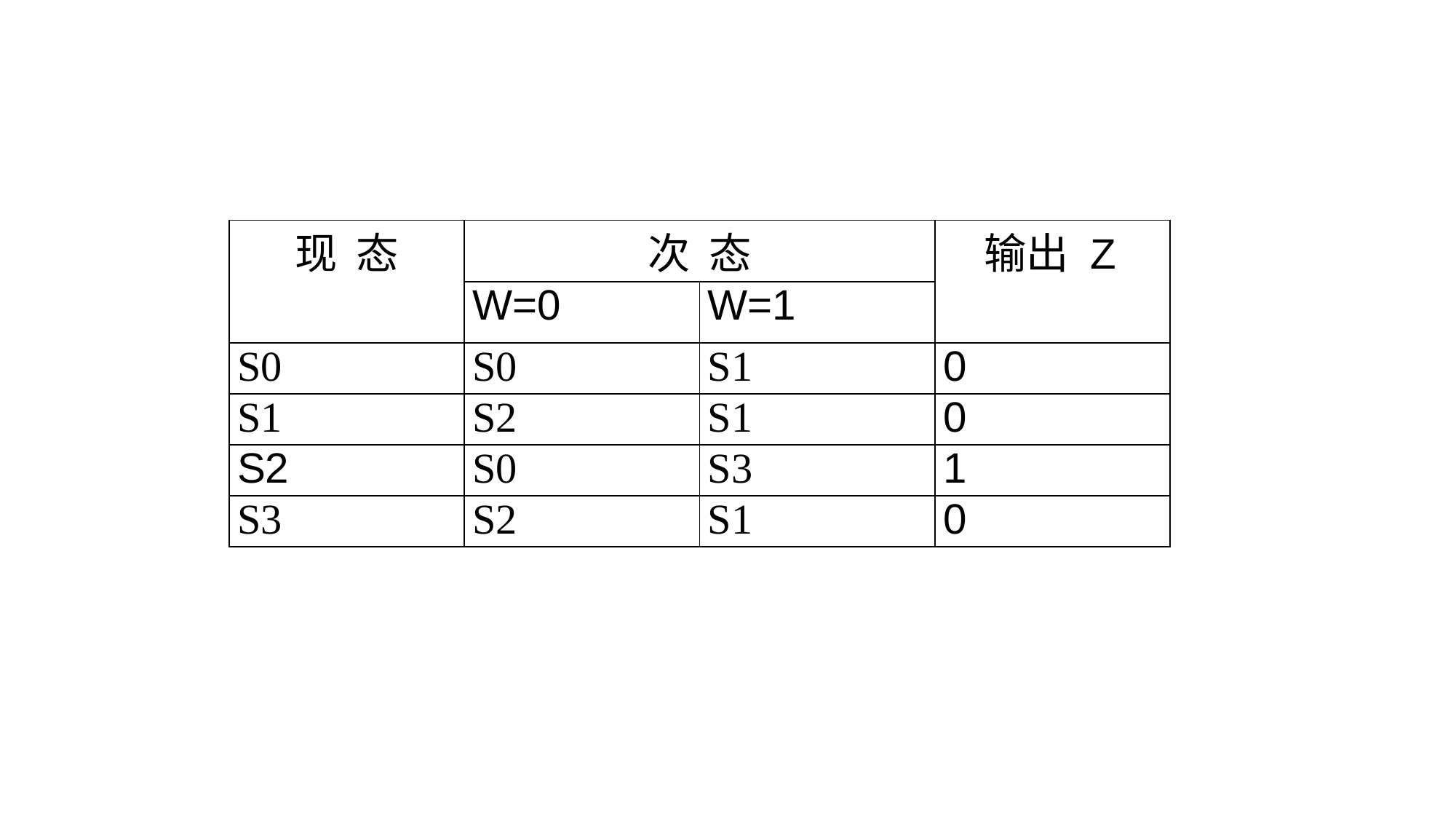

| 现 态 | 次 态 |  | 输出 Z |
| --- | --- | --- | --- |
|  | W=0 | W=1 |  |
| S0 | S0 | S1 | 0 |
| S1 | S2 | S1 | 0 |
| S2 | S0 | S3 | 1 |
| S3 | S2 | S1 | 0 |